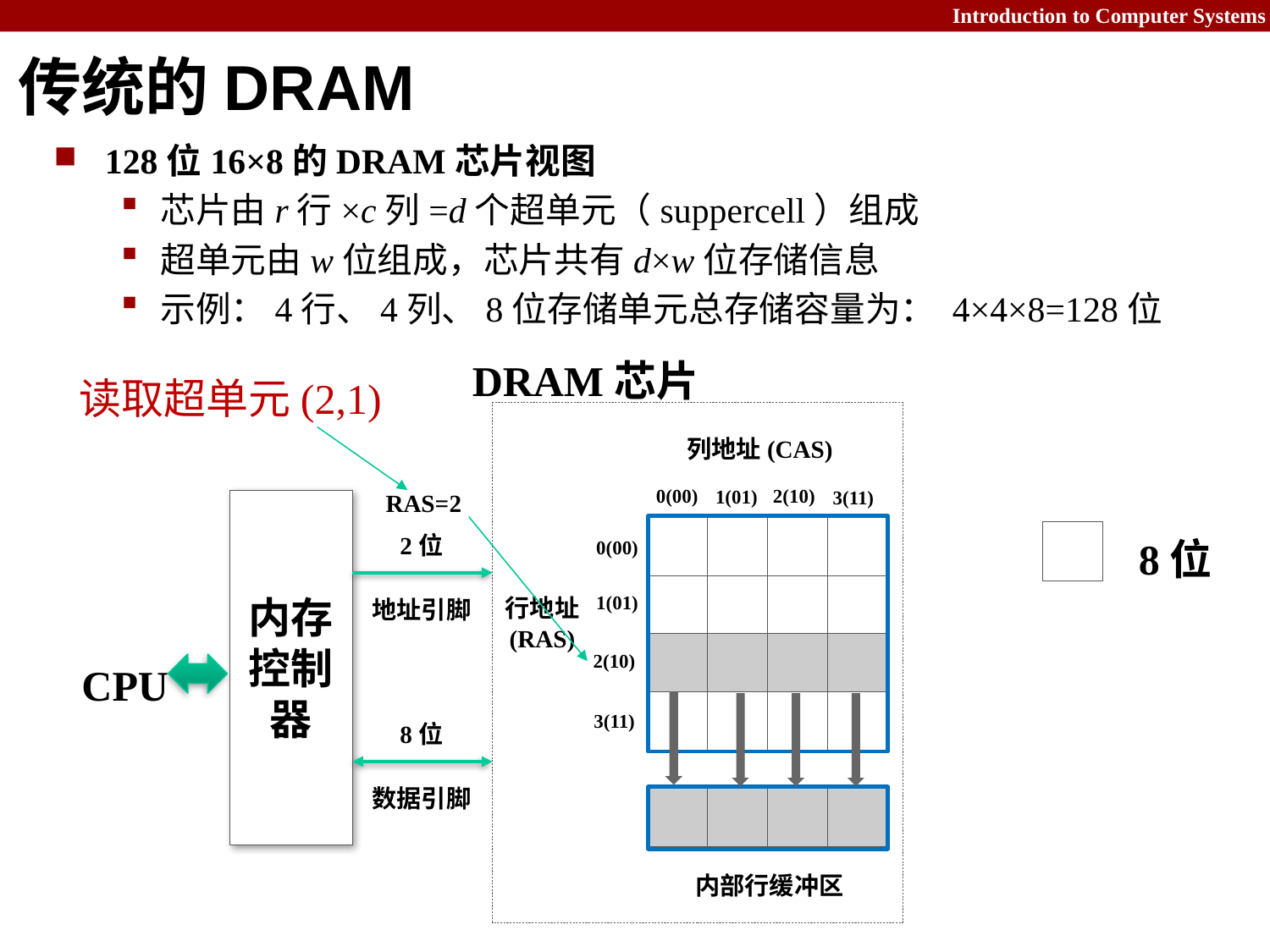

# 传统的DRAM
128位16×8的DRAM芯片视图
芯片由r行×c列=d个超单元（suppercell）组成
超单元由w位组成，芯片共有d×w位存储信息
示例：4行、4列、8位存储单元总存储容量为： 4×4×8=128位
DRAM芯片
读取超单元(2,1)

列地址(CAS)
0(00)
2(10)
1(01)
3(11)
RAS=2
内存
控制器

2位
8位
0(00)

1(01)
行地址
(RAS)
地址引脚

2(10)
CPU

3(11)
8位

数据引脚

内部行缓冲区